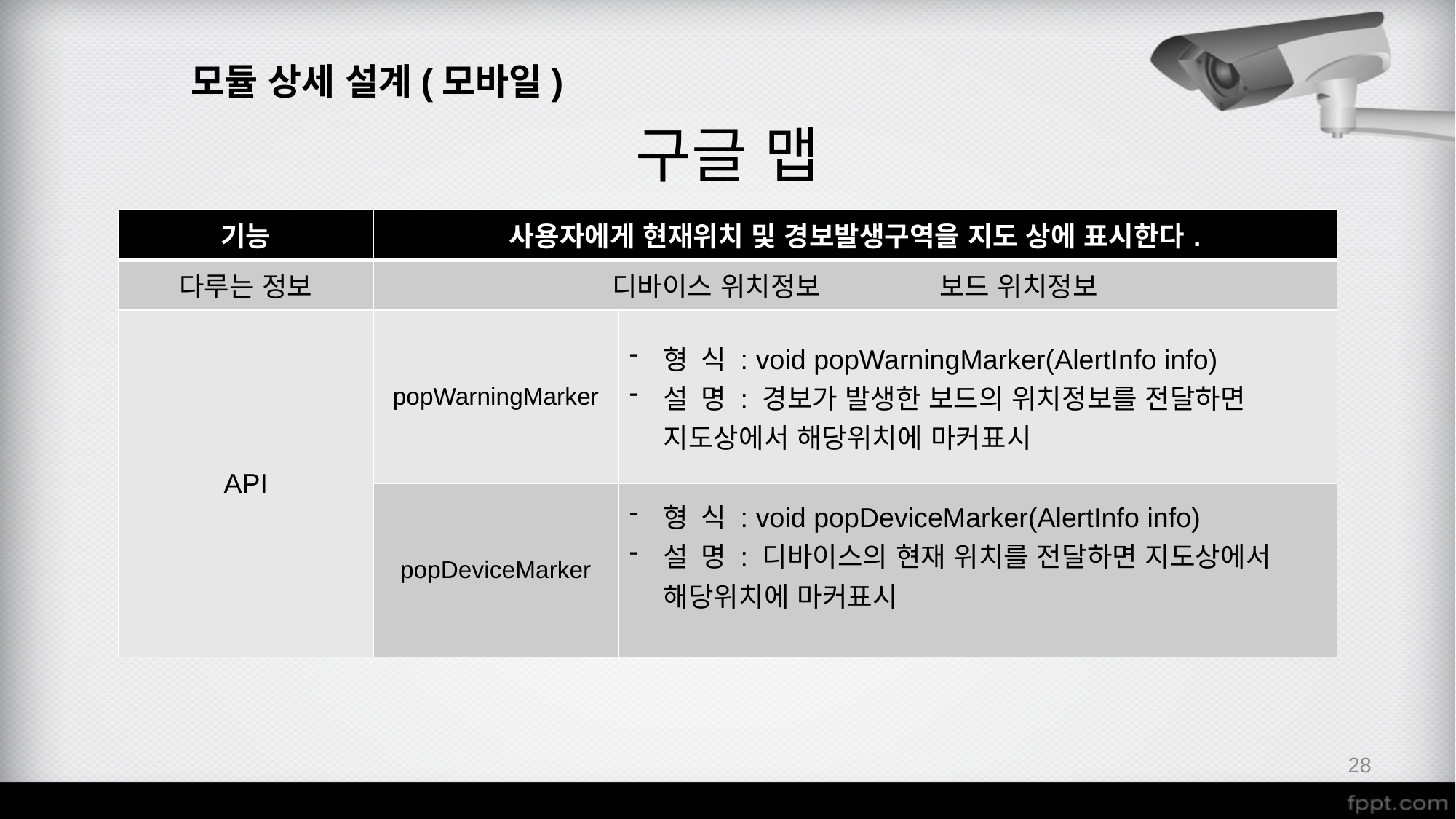

모듈 상세 설계(모바일)
구글 맵
| 기능 | 사용자에게 현재위치 및 경보발생구역을 지도 상에 표시한다. |  |
| --- | --- | --- |
| 다루는 정보 | 디바이스 위치정보 보드 위치정보 |  |
| API | popWarningMarker | 형 식 : void popWarningMarker(AlertInfo info) 설 명 : 경보가 발생한 보드의 위치정보를 전달하면 지도상에서 해당위치에 마커표시 |
|  | popDeviceMarker | 형 식 : void popDeviceMarker(AlertInfo info) 설 명 : 디바이스의 현재 위치를 전달하면 지도상에서 해당위치에 마커표시 |
28